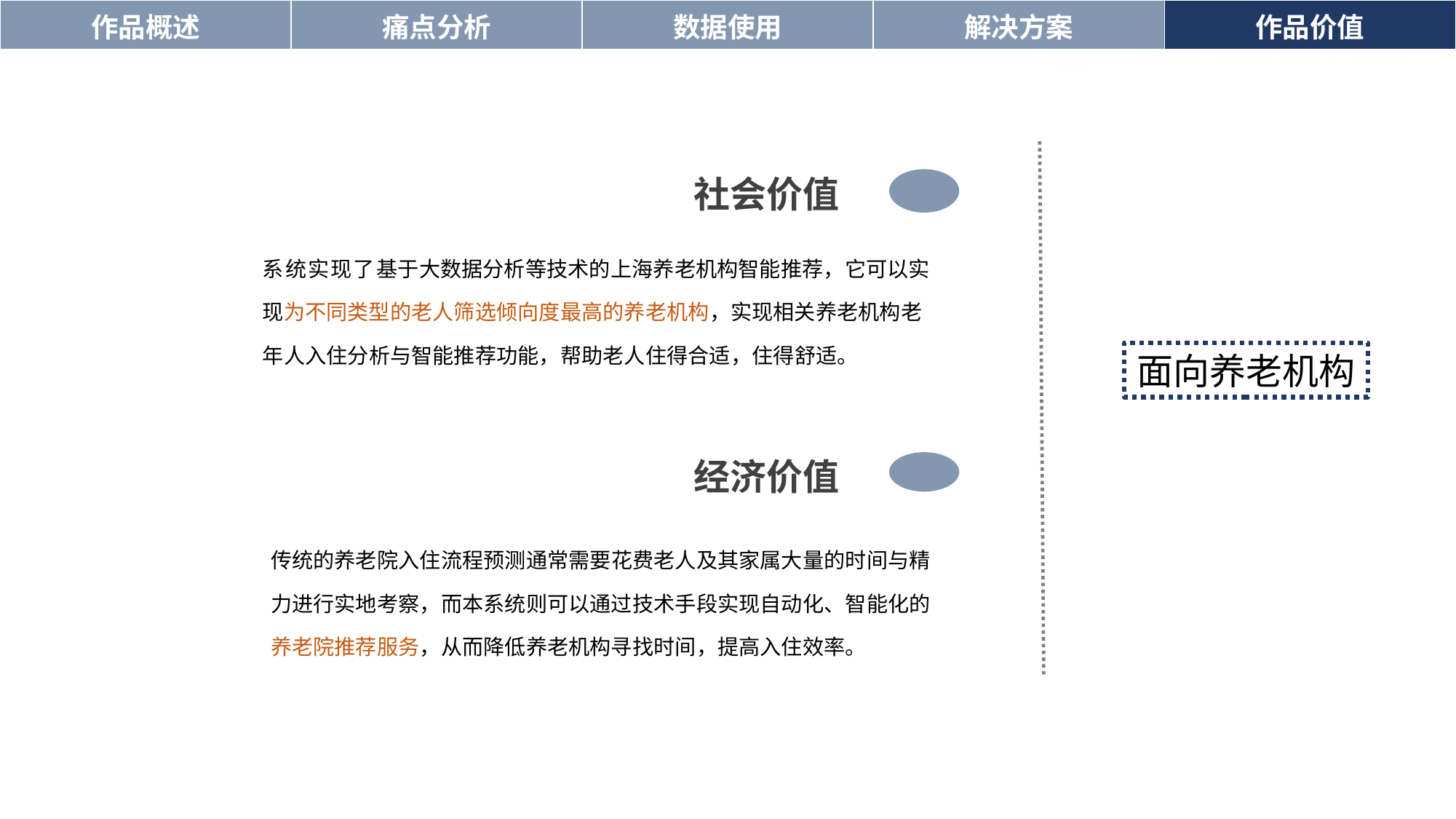

| 作品概述 | 痛点分析 | 数据使用 | 解决方案 | 作品价值 |
| --- | --- | --- | --- | --- |
社会价值

系统实现了基于大数据分析等技术的上海养老机构智能推荐，它可以实现为不同类型的老人筛选倾向度最高的养老机构，实现相关养老机构老年人入住分析与智能推荐功能，帮助老人住得合适，住得舒适。
经济价值：
面向养老机构
经济价值
传统的养老院入住流程预测通常需要花费老人及其家属大量的时间与精力进行实地考察，而本系统则可以通过技术手段实现自动化、智能化的养老院推荐服务，从而降低养老机构寻找时间，提高入住效率。